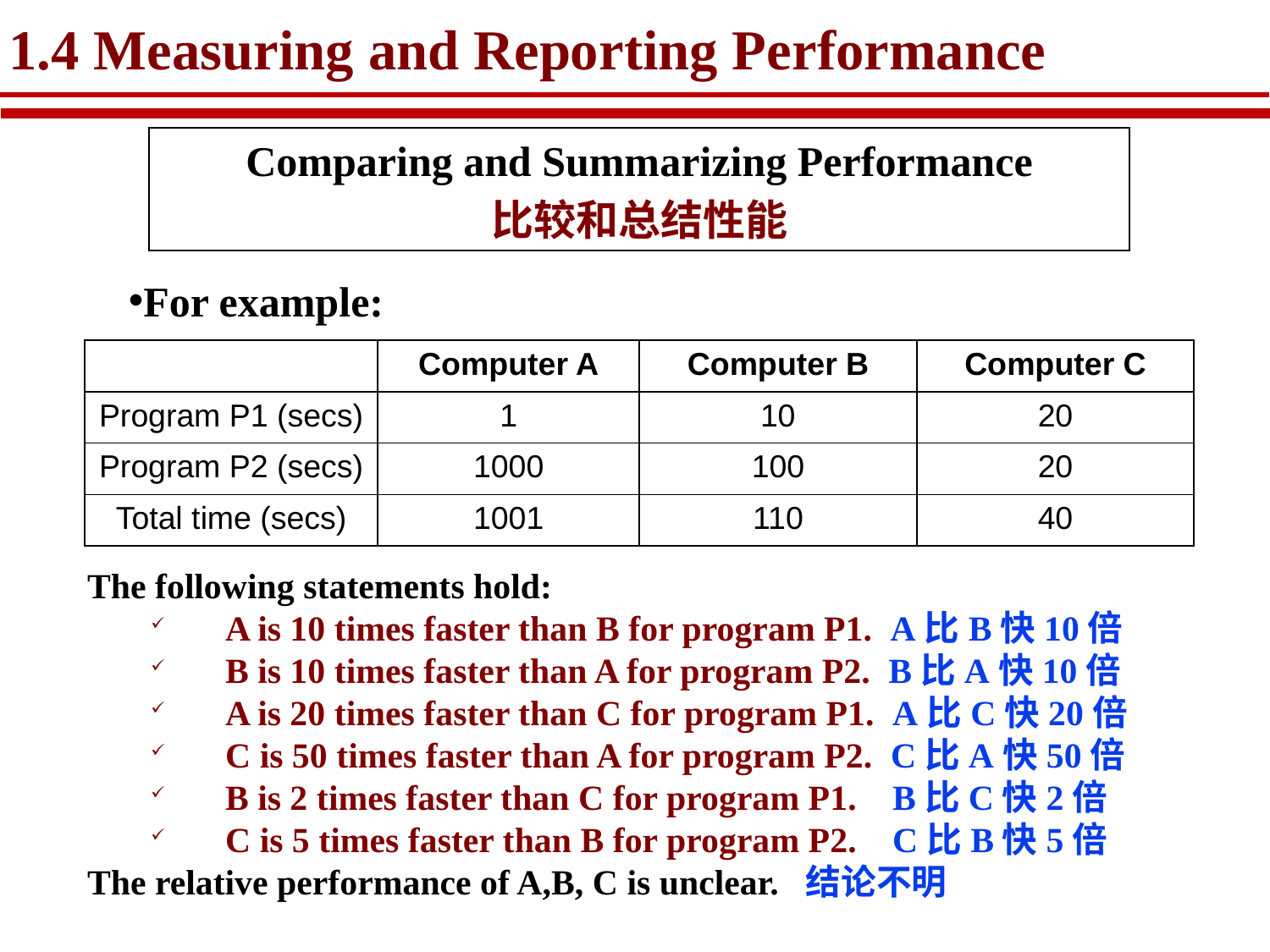

# 1.4 Measuring and Reporting Performance
Comparing and Summarizing Performance
比较和总结性能
For example:
|  | Computer A | Computer B | Computer C |
| --- | --- | --- | --- |
| Program P1 (secs) | 1 | 10 | 20 |
| Program P2 (secs) | 1000 | 100 | 20 |
| Total time (secs) | 1001 | 110 | 40 |
The following statements hold:
   A is 10 times faster than B for program P1.  A比B快10倍
   B is 10 times faster than A for program P2.  B比A快10倍
   A is 20 times faster than C for program P1.  A比C快20倍
   C is 50 times faster than A for program P2.  C比A快50倍
   B is 2 times faster than C for program P1.    B比C快2倍
   C is 5 times faster than B for program P2.    C比B快5倍
The relative performance of A,B, C is unclear.  结论不明